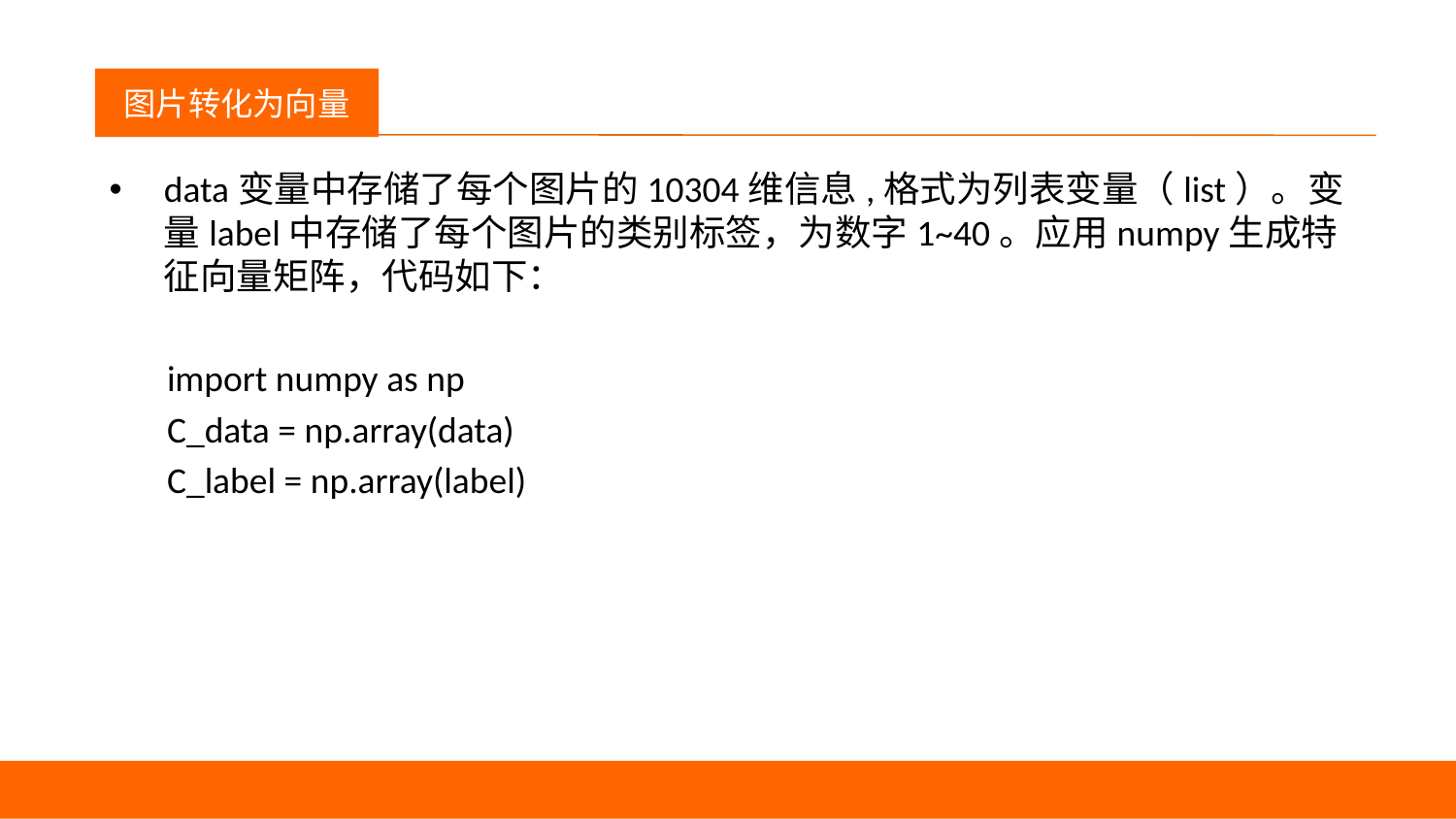

议程
图片转化为向量

data变量中存储了每个图片的10304维信息,格式为列表变量（list）。变量label中存储了每个图片的类别标签，为数字1~40。应用numpy生成特征向量矩阵，代码如下：

       import numpy as np
       C_data = np.array(data)
       C_label = np.array(label)